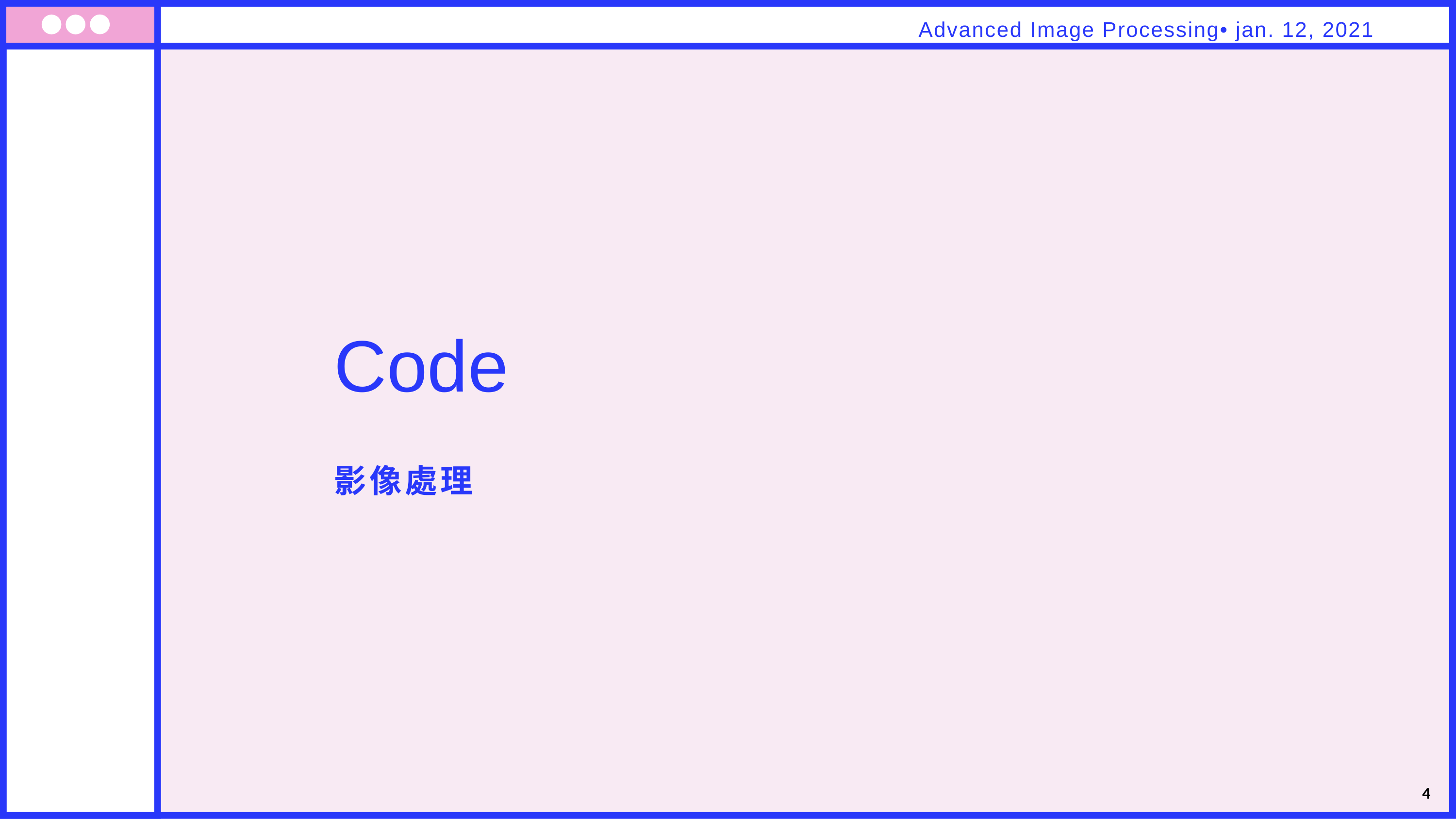

Advanced Image Processing• jan. 12, 2021

Code
影像處理
4